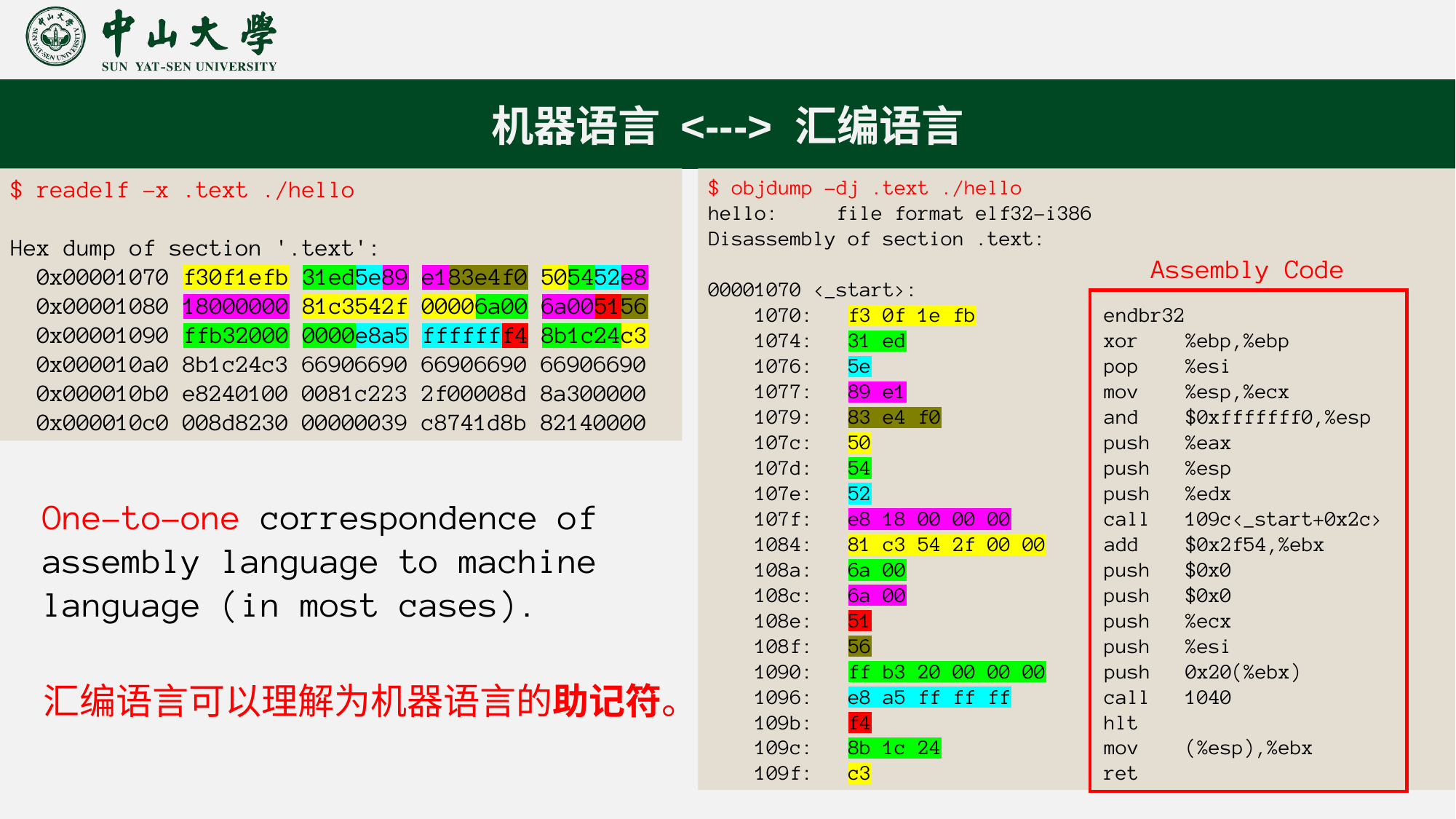

机器语言 <---> 汇编语言
$ readelf -x .text ./hello

Hex dump of section '.text':
  0x00001070 f30f1efb 31ed5e89 e183e4f0 505452e8
  0x00001080 18000000 81c3542f 00006a00 6a005156
  0x00001090 ffb32000 0000e8a5 fffffff4 8b1c24c3
  0x000010a0 8b1c24c3 66906690 66906690 66906690
  0x000010b0 e8240100 0081c223 2f00008d 8a300000
  0x000010c0 008d8230 00000039 c8741d8b 82140000
$ objdump -dj .text ./hello
hello:     file format elf32-i386
Disassembly of section .text:

00001070 <_start>:
    1070:   f3 0f 1e fb           endbr32
    1074:   31 ed                 xor    %ebp,%ebp
    1076:   5e                    pop    %esi
    1077:   89 e1                 mov    %esp,%ecx
    1079:   83 e4 f0              and    $0xfffffff0,%esp
    107c:   50                    push   %eax
    107d:   54                    push   %esp
    107e:   52                    push   %edx
    107f:   e8 18 00 00 00        call   109c<_start+0x2c>
    1084:   81 c3 54 2f 00 00     add    $0x2f54,%ebx
    108a:   6a 00                 push   $0x0
    108c:   6a 00                 push   $0x0
    108e:   51                    push   %ecx
    108f:   56                    push   %esi
    1090:   ff b3 20 00 00 00     push   0x20(%ebx)
    1096:   e8 a5 ff ff ff        call   1040
    109b:   f4                    hlt
    109c:   8b 1c 24              mov    (%esp),%ebx
    109f:   c3                    ret
Assembly Code

One-to-one correspondence of assembly language to machine language (in most cases).
汇编语言可以理解为机器语言的助记符。